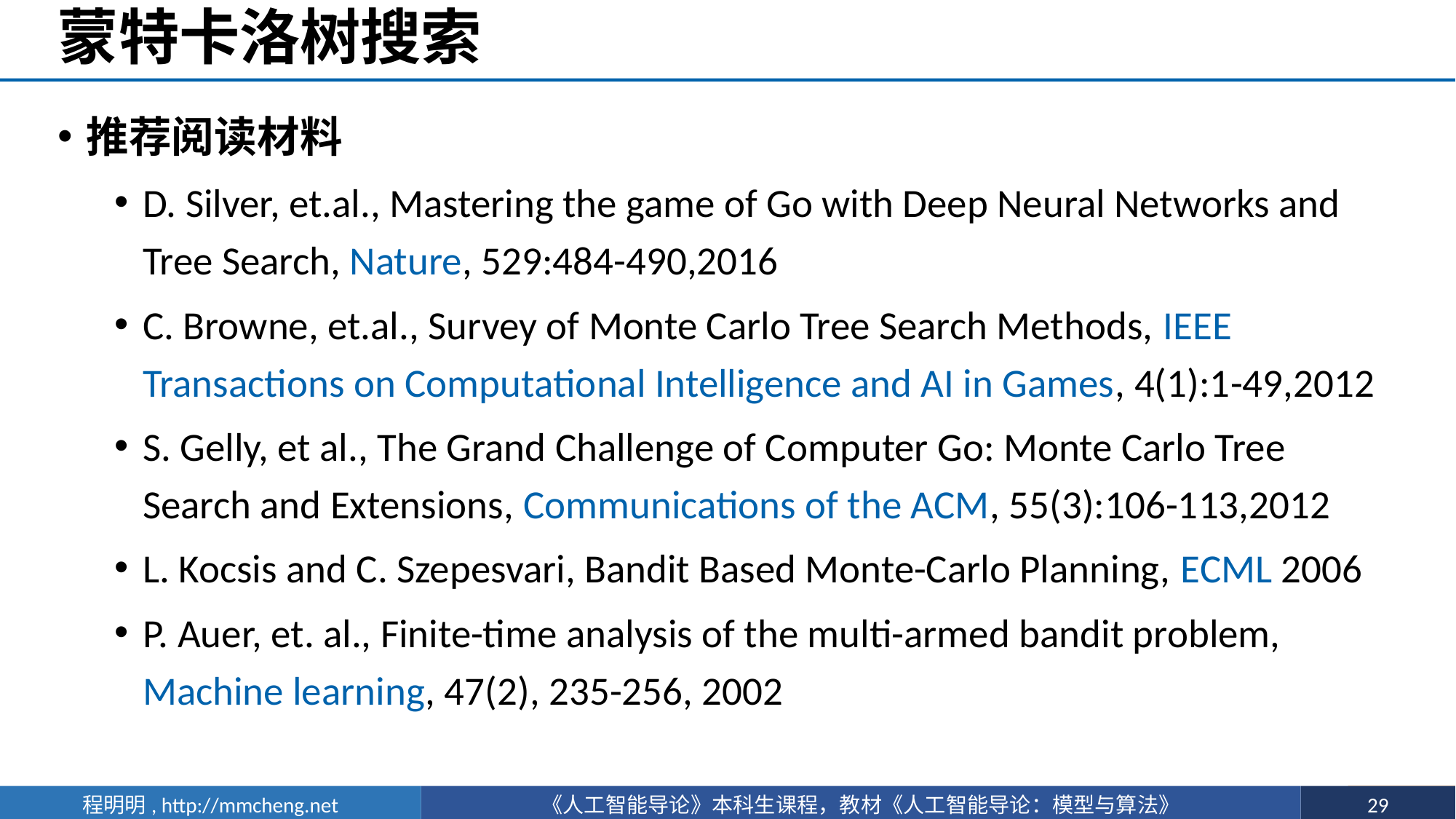

# 蒙特卡洛树搜索
推荐阅读材料
D. Silver, et.al., Mastering the game of Go with Deep Neural Networks and Tree Search, Nature, 529:484-490,2016
C. Browne, et.al., Survey of Monte Carlo Tree Search Methods, IEEE Transactions on Computational Intelligence and AI in Games, 4(1):1-49,2012
S. Gelly, et al., The Grand Challenge of Computer Go: Monte Carlo Tree Search and Extensions, Communications of the ACM, 55(3):106-113,2012
L. Kocsis and C. Szepesvari, Bandit Based Monte-Carlo Planning, ECML 2006
P. Auer, et. al., Finite-time analysis of the multi-armed bandit problem, Machine learning, 47(2), 235-256, 2002